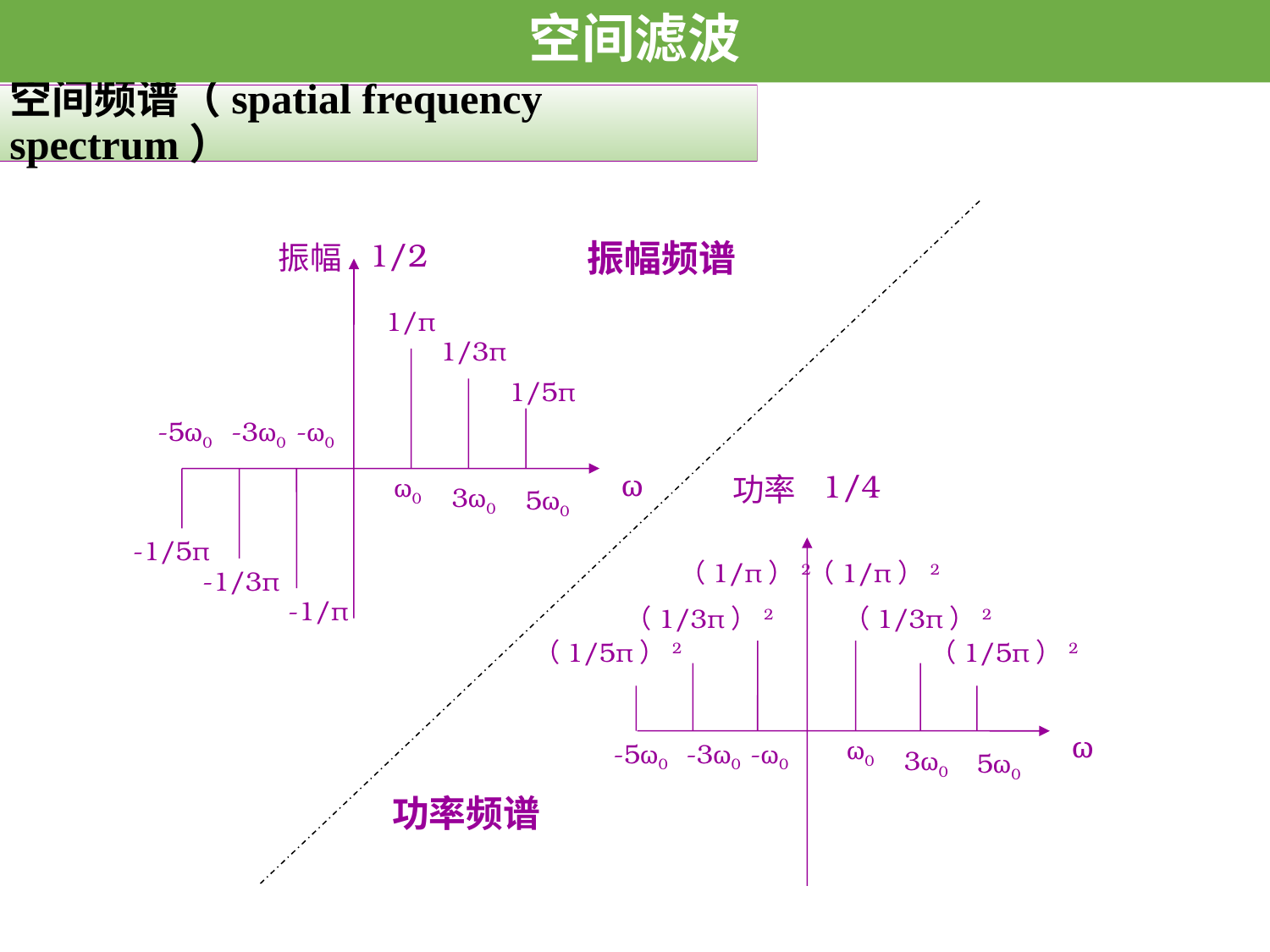

空间滤波
# 空间频谱（spatial frequency spectrum）

1/2
振幅

1/π
1/3π

1/5π

-5ω0
-3ω0
-ω0

ω
ω0

3ω0
5ω0
-1/5π
-1/3π
-1/π
振幅频谱
1/4
功率
（1/π）2
（1/π）2
（1/3π）2
（1/3π）2
（1/5π）2
（1/5π）2

ω
ω0
-5ω0

-3ω0
-ω0
3ω0
5ω0

功率频谱